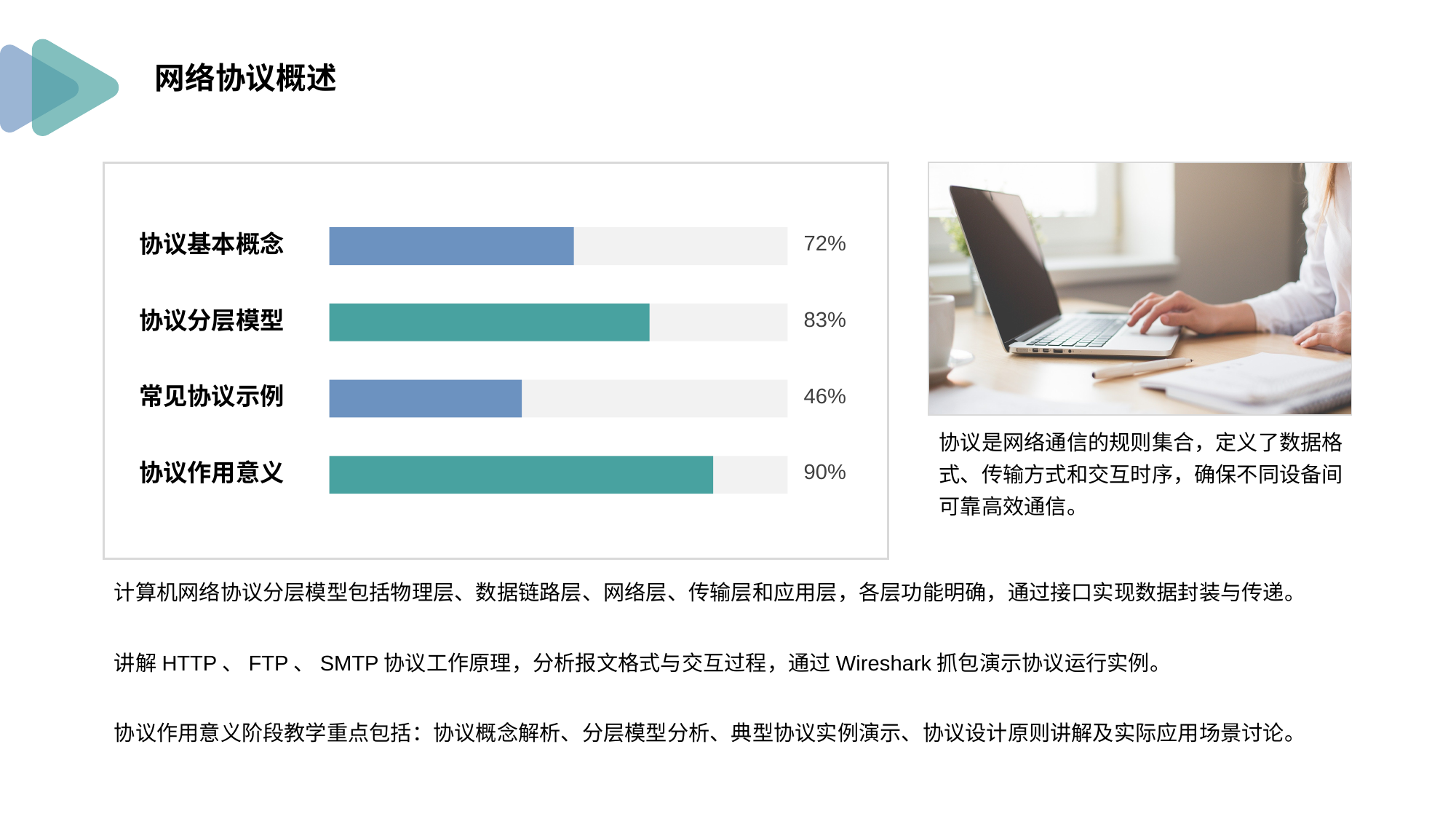

网络协议概述

协议是网络通信的规则集合，定义了数据格式、传输方式和交互时序，确保不同设备间可靠高效通信。

协议基本概念
协议分层模型
常见协议示例
协议作用意义
72%
83%
46%
90%

计算机网络协议分层模型包括物理层、数据链路层、网络层、传输层和应用层，各层功能明确，通过接口实现数据封装与传递。
讲解HTTP、FTP、SMTP协议工作原理，分析报文格式与交互过程，通过Wireshark抓包演示协议运行实例。
协议作用意义阶段教学重点包括：协议概念解析、分层模型分析、典型协议实例演示、协议设计原则讲解及实际应用场景讨论。